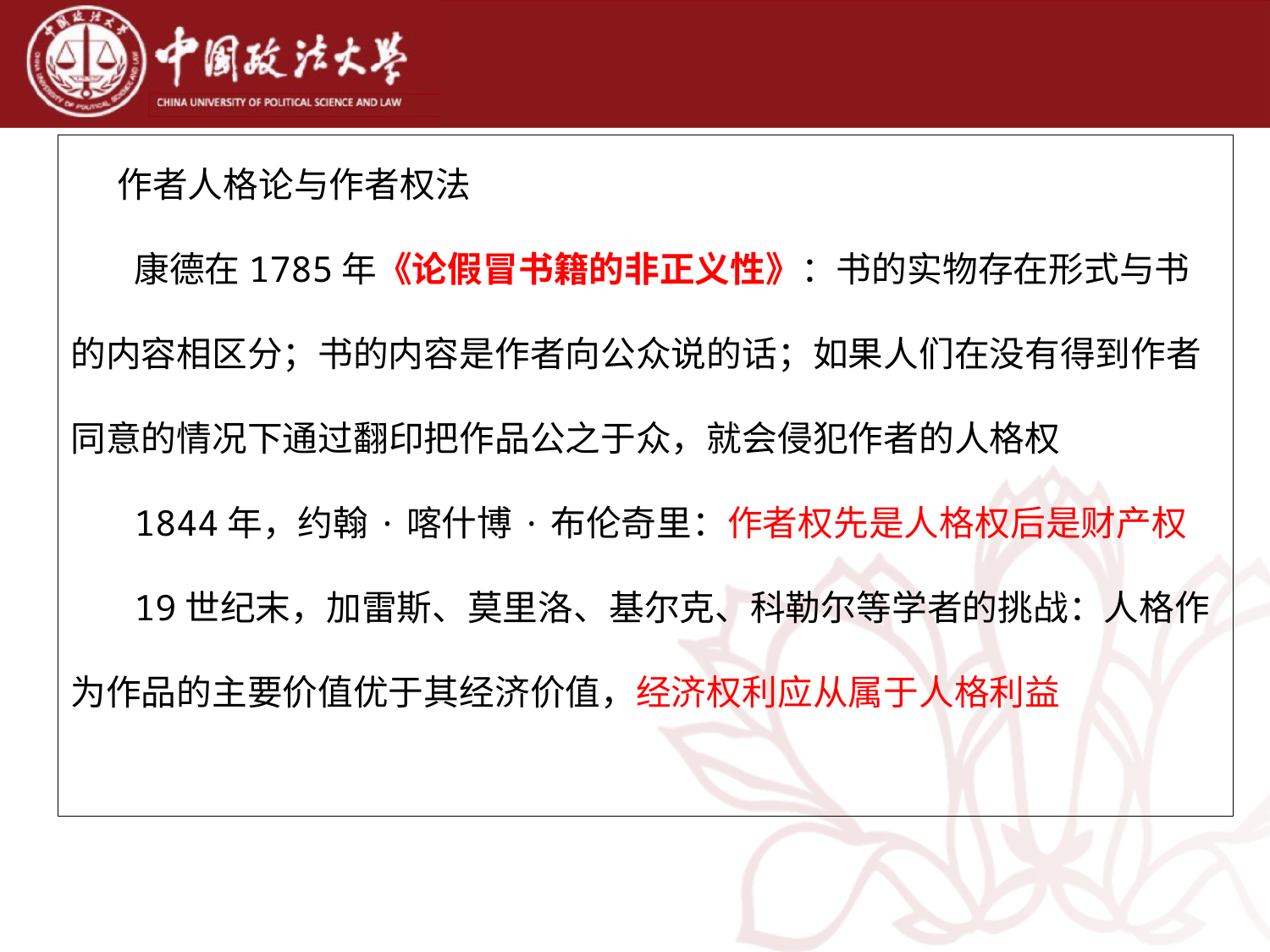

作者人格论与作者权法
康德在1785年《论假冒书籍的非正义性》：书的实物存在形式与书的内容相区分；书的内容是作者向公众说的话；如果人们在没有得到作者同意的情况下通过翻印把作品公之于众，就会侵犯作者的人格权
1844年，约翰·喀什博·布伦奇里：作者权先是人格权后是财产权
19世纪末，加雷斯、莫里洛、基尔克、科勒尔等学者的挑战：人格作为作品的主要价值优于其经济价值，经济权利应从属于人格利益